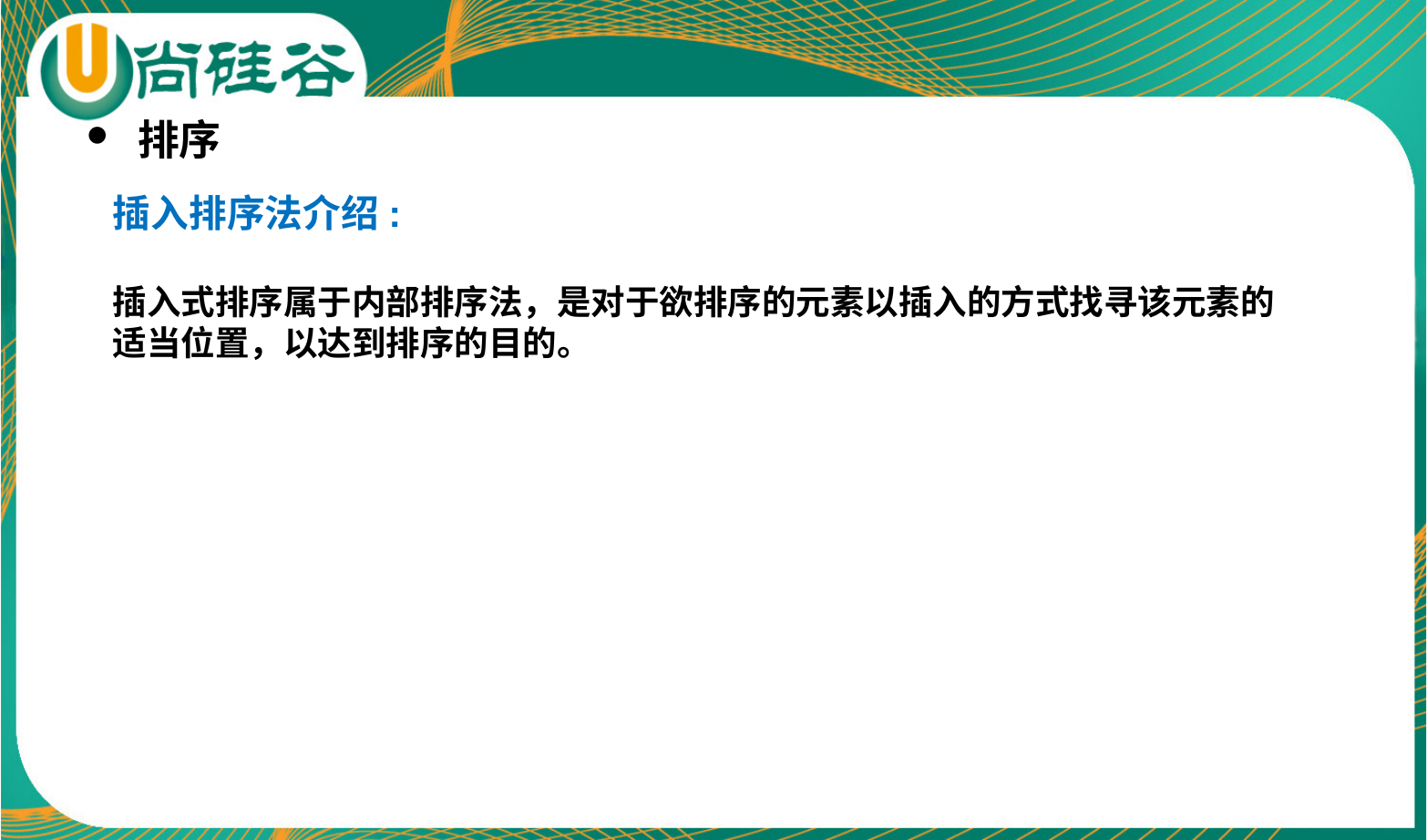

排序
插入排序法介绍:

插入式排序属于内部排序法，是对于欲排序的元素以插入的方式找寻该元素的适当位置，以达到排序的目的。